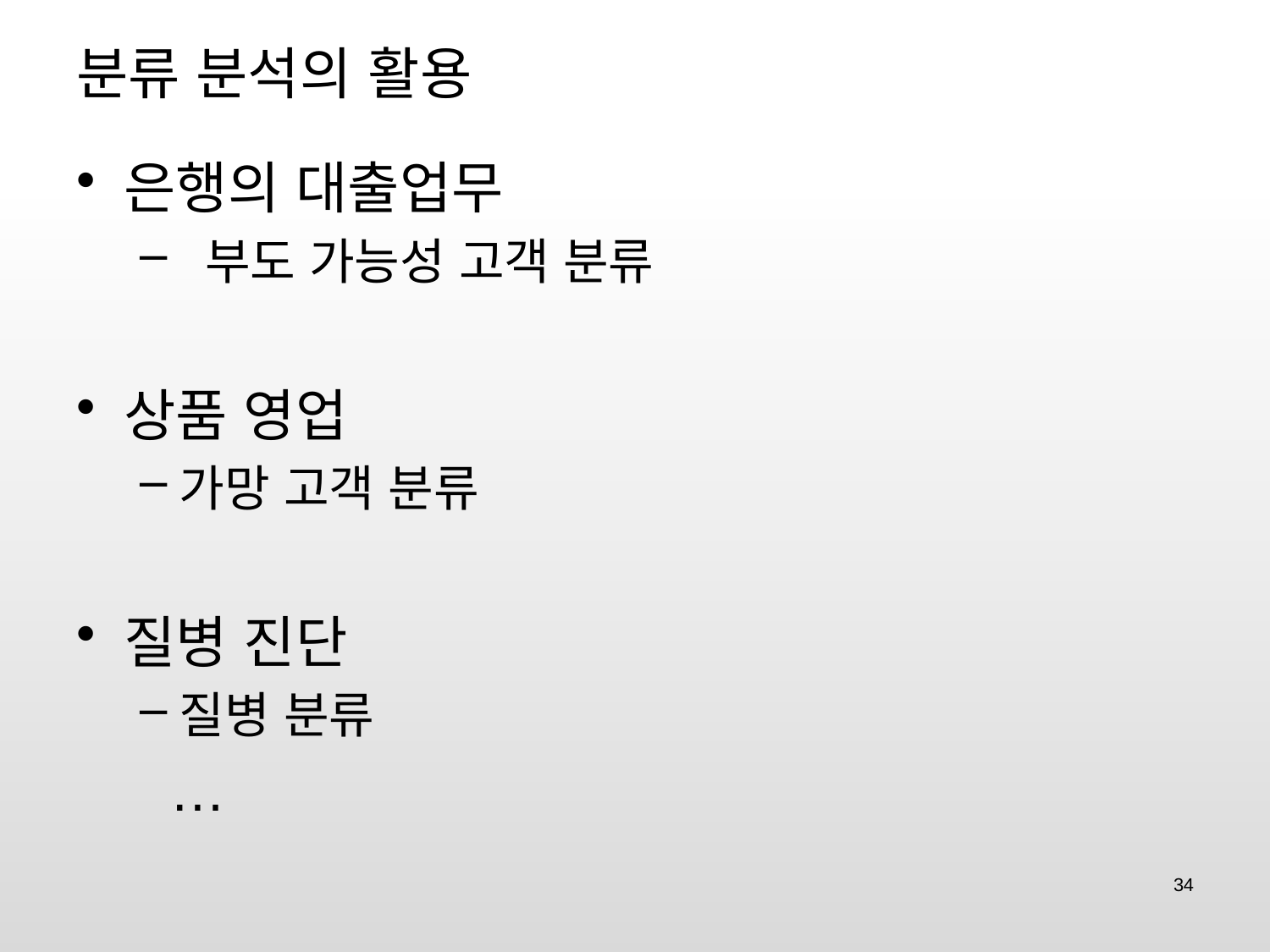

# 분류 분석의 활용
은행의 대출업무
 부도 가능성 고객 분류

상품 영업
가망 고객 분류

질병 진단
질병 분류
      …

34